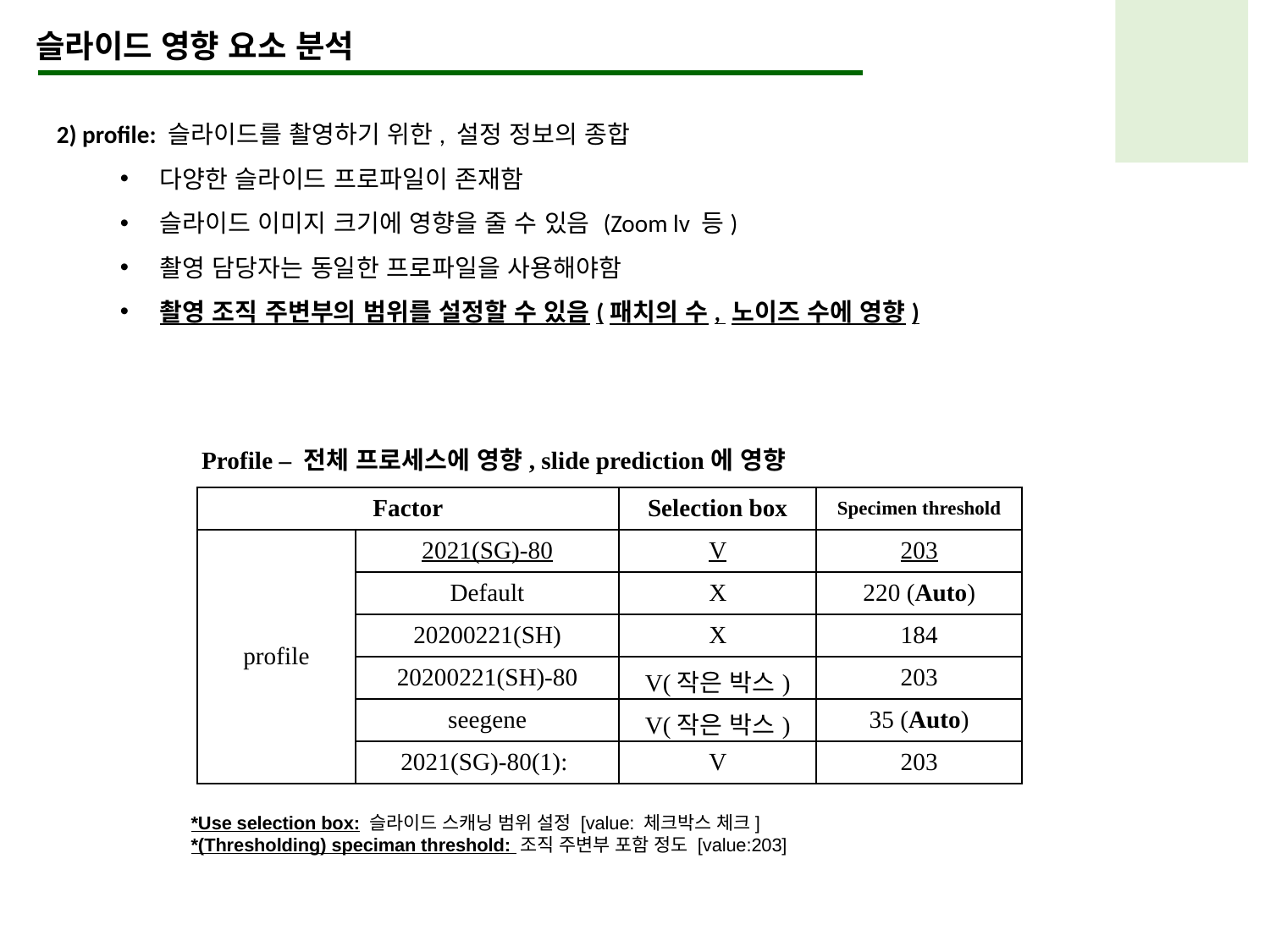

슬라이드 영향 요소 분석
2) profile: 슬라이드를 촬영하기 위한, 설정 정보의 종합
다양한 슬라이드 프로파일이 존재함
슬라이드 이미지 크기에 영향을 줄 수 있음 (Zoom lv 등)
촬영 담당자는 동일한 프로파일을 사용해야함
촬영 조직 주변부의 범위를 설정할 수 있음(패치의 수, 노이즈 수에 영향)

Profile – 전체 프로세스에 영향, slide prediction에 영향
| Factor |  | Selection box | Specimen threshold |
| --- | --- | --- | --- |
| profile | 2021(SG)-80 | V | 203 |
|  | Default | X | 220 (Auto) |
|  | 20200221(SH) | X | 184 |
|  | 20200221(SH)-80 | V(작은 박스) | 203 |
|  | seegene | V(작은 박스) | 35 (Auto) |
|  | 2021(SG)-80(1): | V | 203 |
*Use selection box: 슬라이드 스캐닝 범위 설정 [value: 체크박스 체크]
*(Thresholding) speciman threshold: 조직 주변부 포함 정도 [value:203]